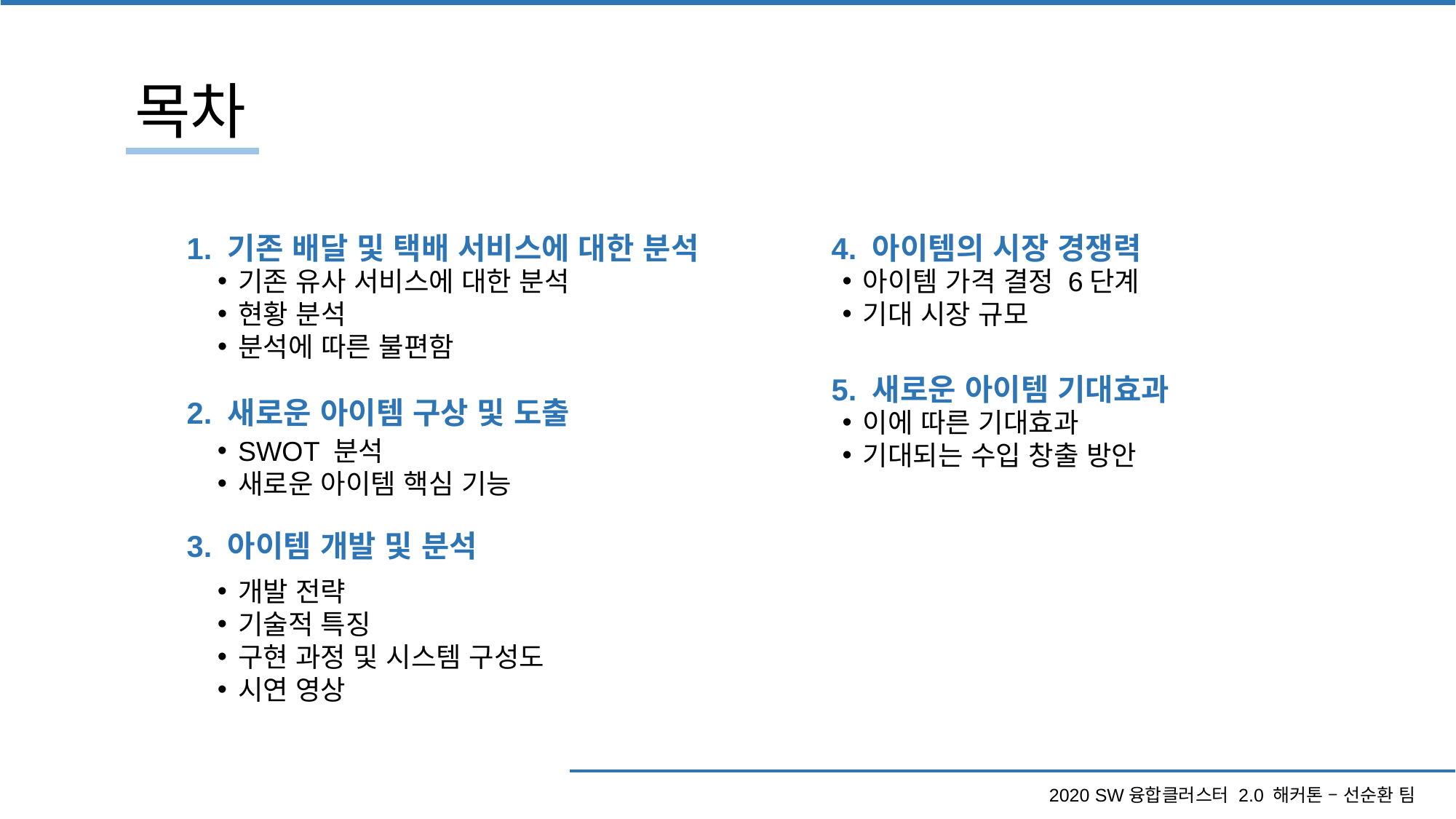

목차
1. 기존 배달 및 택배 서비스에 대한 분석
4. 아이템의 시장 경쟁력
기존 유사 서비스에 대한 분석
현황 분석
분석에 따른 불편함
아이템 가격 결정 6단계
기대 시장 규모
5. 새로운 아이템 기대효과
2. 새로운 아이템 구상 및 도출
이에 따른 기대효과
기대되는 수입 창출 방안
SWOT 분석
새로운 아이템 핵심 기능
3. 아이템 개발 및 분석
개발 전략
기술적 특징
구현 과정 및 시스템 구성도
시연 영상

2020 SW융합클러스터 2.0 해커톤 – 선순환 팀